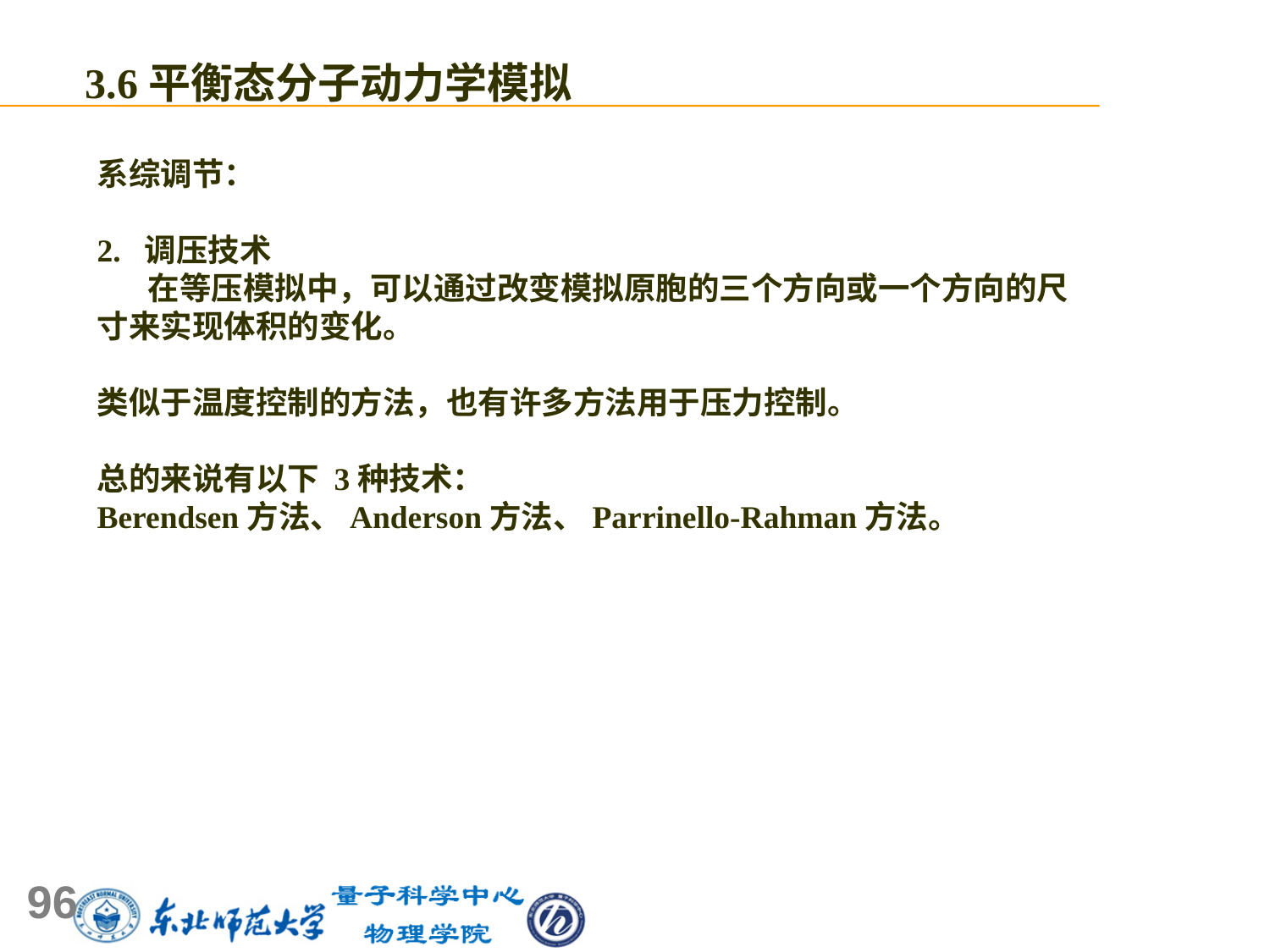

3.6平衡态分子动力学模拟

系综调节：

2.  调压技术
      在等压模拟中，可以通过改变模拟原胞的三个方向或一个方向的尺寸来实现体积的变化。
类似于温度控制的方法，也有许多方法用于压力控制。
总的来说有以下 3种技术：
Berendsen方法、Anderson方法、Parrinello-Rahman方法。
96